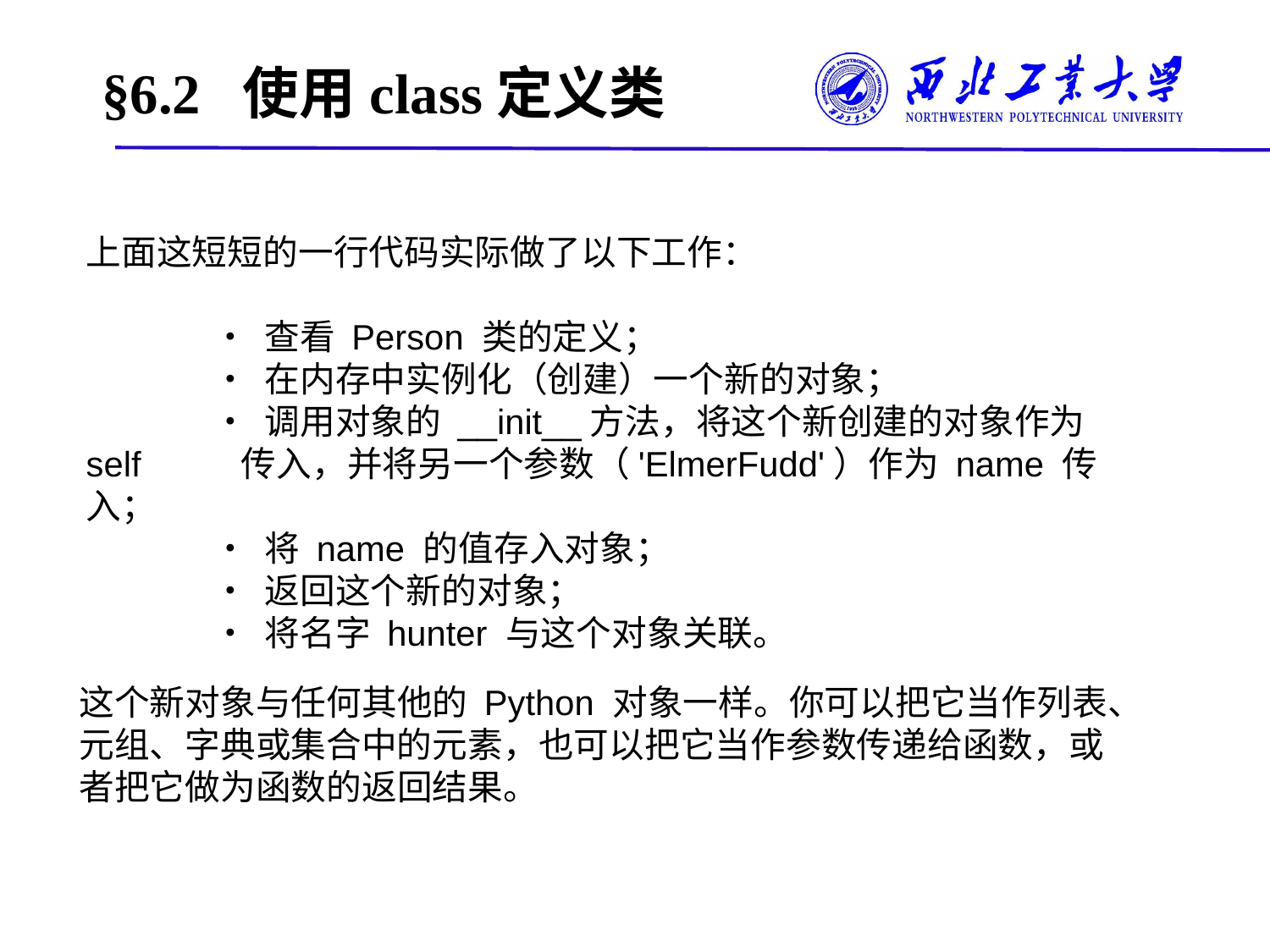

# §6.2  使用class定义类

上面这短短的一行代码实际做了以下工作：

	• 查看 Person 类的定义；
	• 在内存中实例化（创建）一个新的对象；
	• 调用对象的 __init__方法，将这个新创建的对象作为 self	  传入，并将另一个参数（'ElmerFudd'）作为 name 传入；
	• 将 name 的值存入对象；
	• 返回这个新的对象；
	• 将名字 hunter 与这个对象关联。
这个新对象与任何其他的 Python 对象一样。你可以把它当作列表、元组、字典或集合中的元素，也可以把它当作参数传递给函数，或者把它做为函数的返回结果。